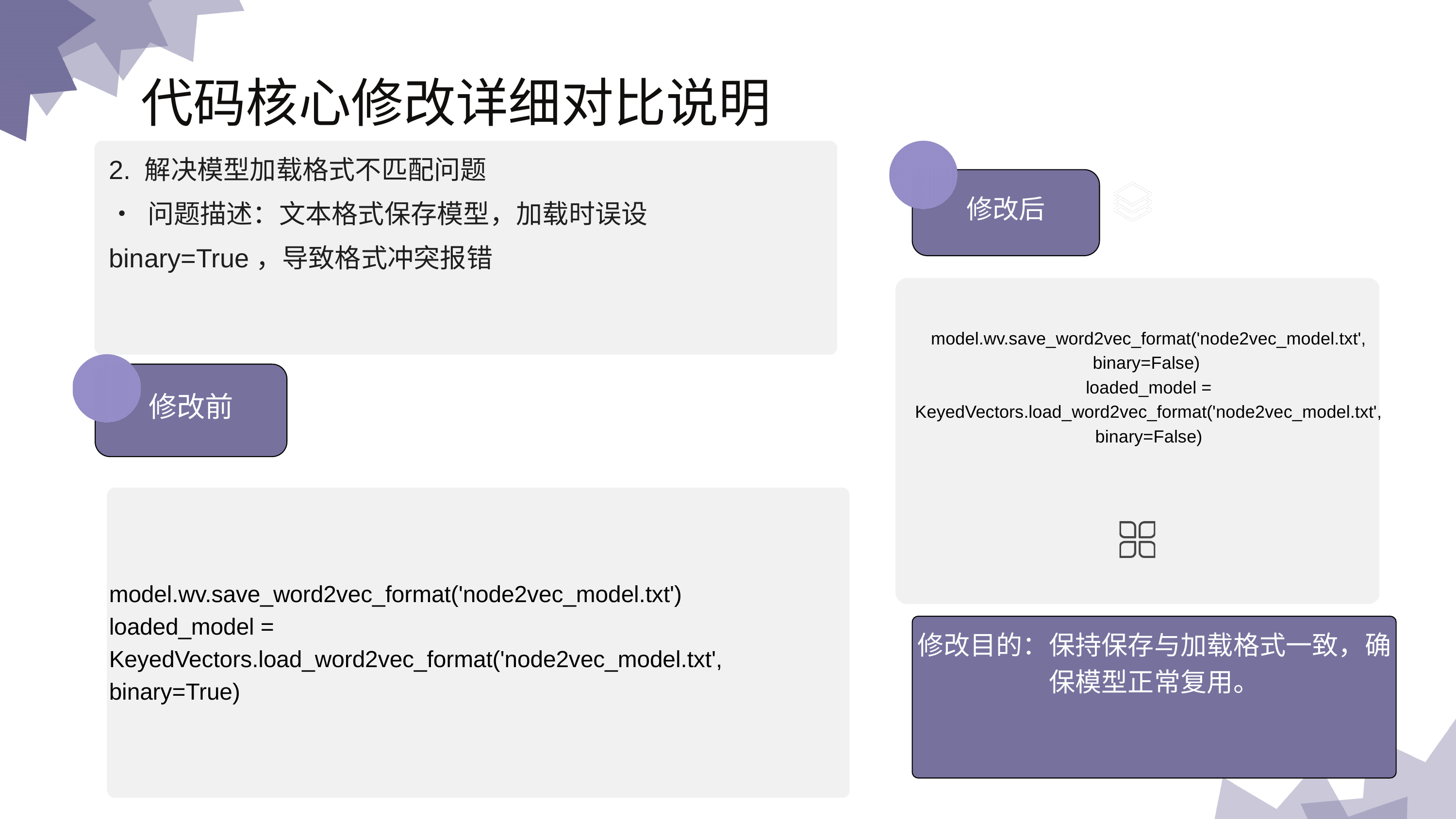

代码核⼼修改详细对⽐说明

2. 解决模型加载格式不匹配问题
• 问题描述：⽂本格式保存模型，加载时误设 binary=True，导致格式冲突报错

修改后

model.wv.save_word2vec_format('node2vec_model.txt', binary=False)
loaded_model = KeyedVectors.load_word2vec_format('node2vec_model.txt', binary=False)

修改前

model.wv.save_word2vec_format('node2vec_model.txt')
loaded_model = KeyedVectors.load_word2vec_format('node2vec_model.txt', binary=True)

演示文稿是一种实用的工具，可以是演示，演讲，报告等。大部分时间，它们都是在为观众服务。

修改⽬的：保持保存与加载格式⼀致，确保模型正常复⽤。